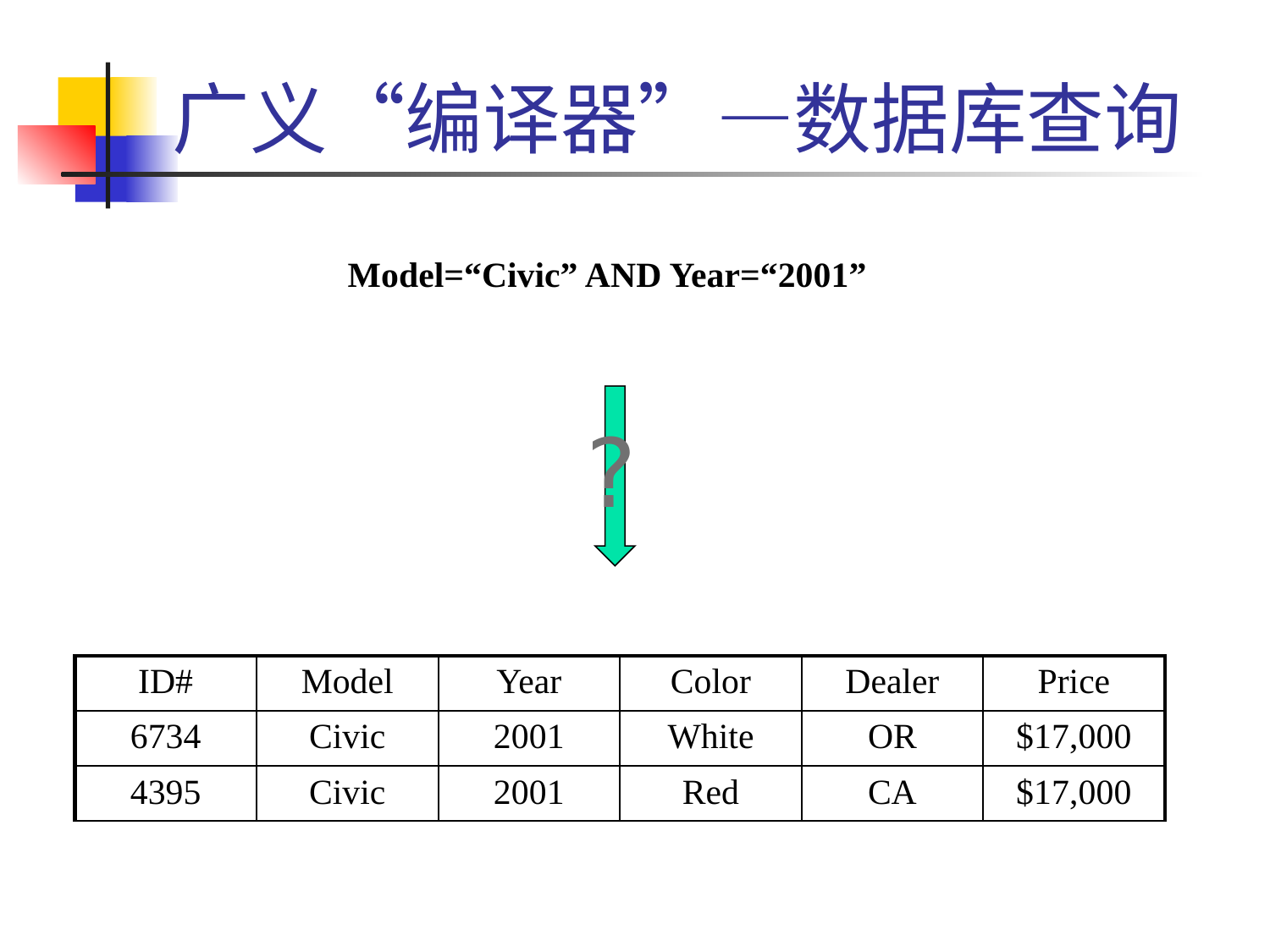

# 广义“编译器”—数据库查询
Model=“Civic” AND Year=“2001”

?
| ID# | Model | Year | Color | Dealer | Price |
| --- | --- | --- | --- | --- | --- |
| 6734 | Civic | 2001 | White | OR | $17,000 |
| 4395 | Civic | 2001 | Red | CA | $17,000 |